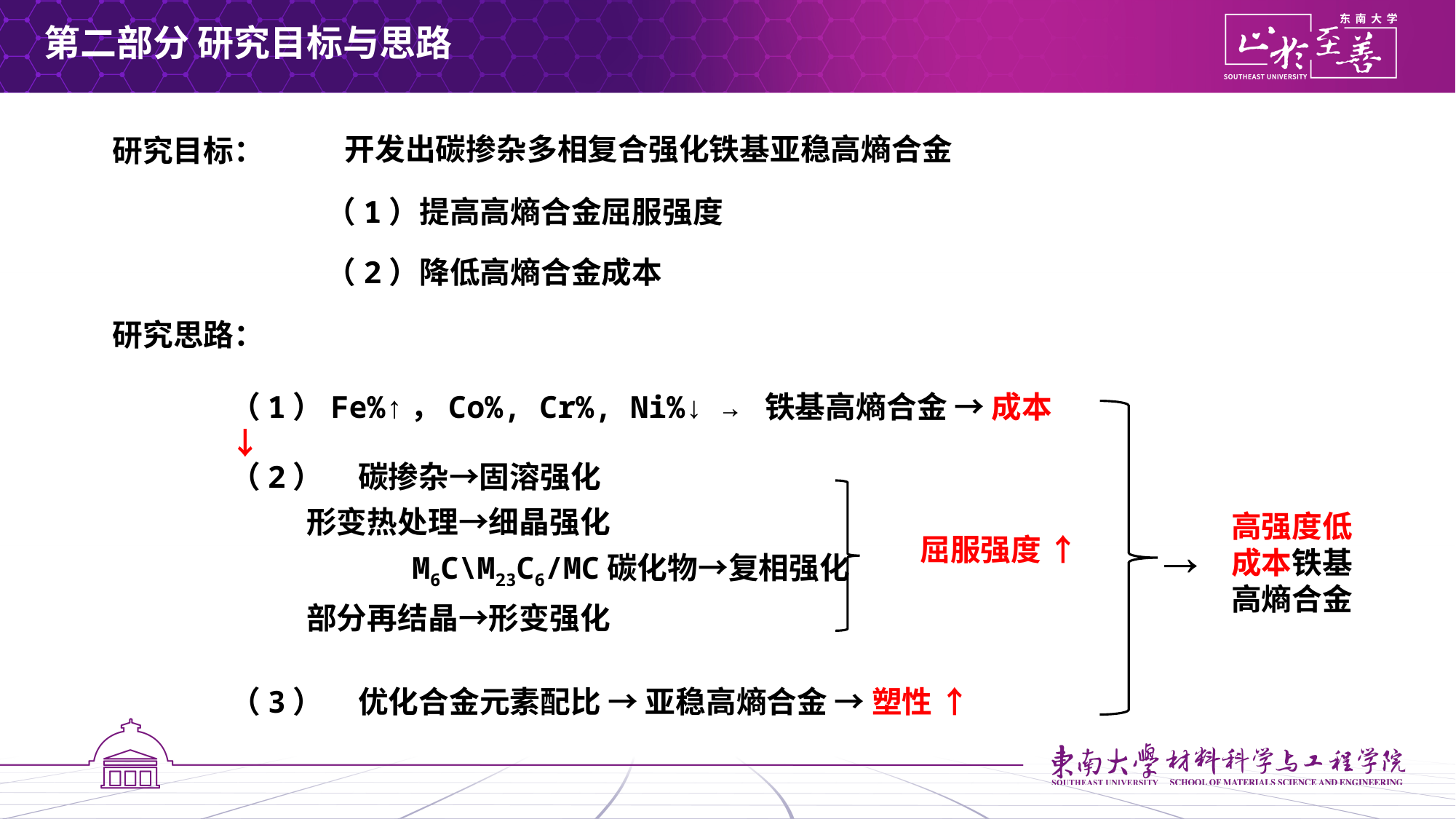

第二部分 研究目标与思路
开发出碳掺杂多相复合强化铁基亚稳高熵合金
研究目标：
（1）提高高熵合金屈服强度
（2）降低高熵合金成本
研究思路：
（1）Fe%↑，Co%, Cr%, Ni%↓ → 铁基高熵合金 → 成本 ↓

（2）     碳掺杂→固溶强化
          形变热处理→细晶强化
          M6C\M23C6/MC碳化物→复相强化
          部分再结晶→形变强化

高强度低成本铁基高熵合金
→
 屈服强度 ↑
（3）     优化合金元素配比 → 亚稳高熵合金 → 塑性 ↑